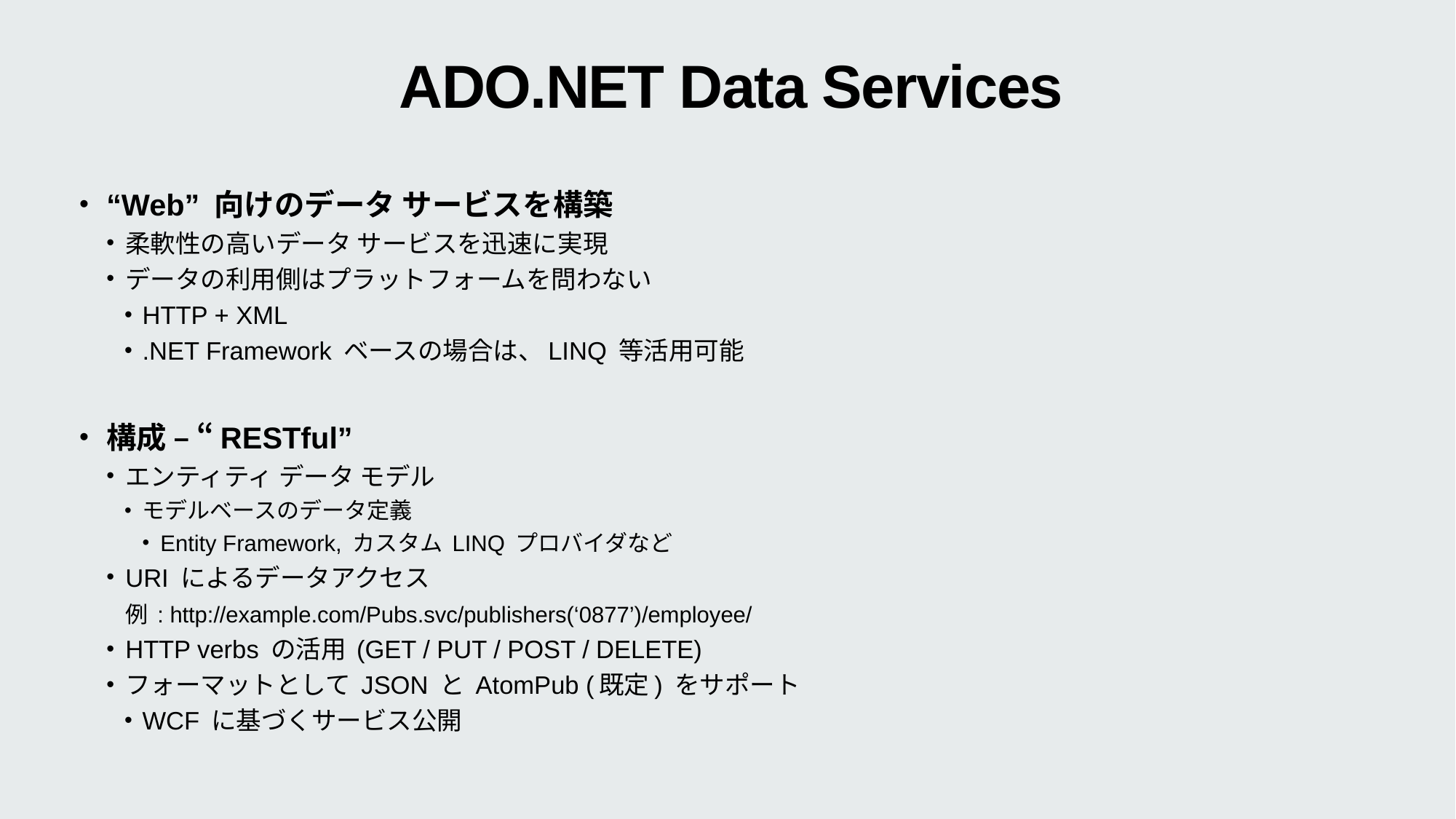

# ADO.NET Data Services
“Web” 向けのデータ サービスを構築
柔軟性の高いデータ サービスを迅速に実現
データの利用側はプラットフォームを問わない
HTTP + XML
.NET Framework ベースの場合は、LINQ 等活用可能

構成 – “RESTful”
エンティティ データ モデル
モデルベースのデータ定義
Entity Framework, カスタム LINQ プロバイダなど
URI によるデータアクセス
	例 : http://example.com/Pubs.svc/publishers(‘0877’)/employee/
HTTP verbs の活用 (GET / PUT / POST / DELETE)
フォーマットとして JSON と AtomPub (既定) をサポート
WCF に基づくサービス公開